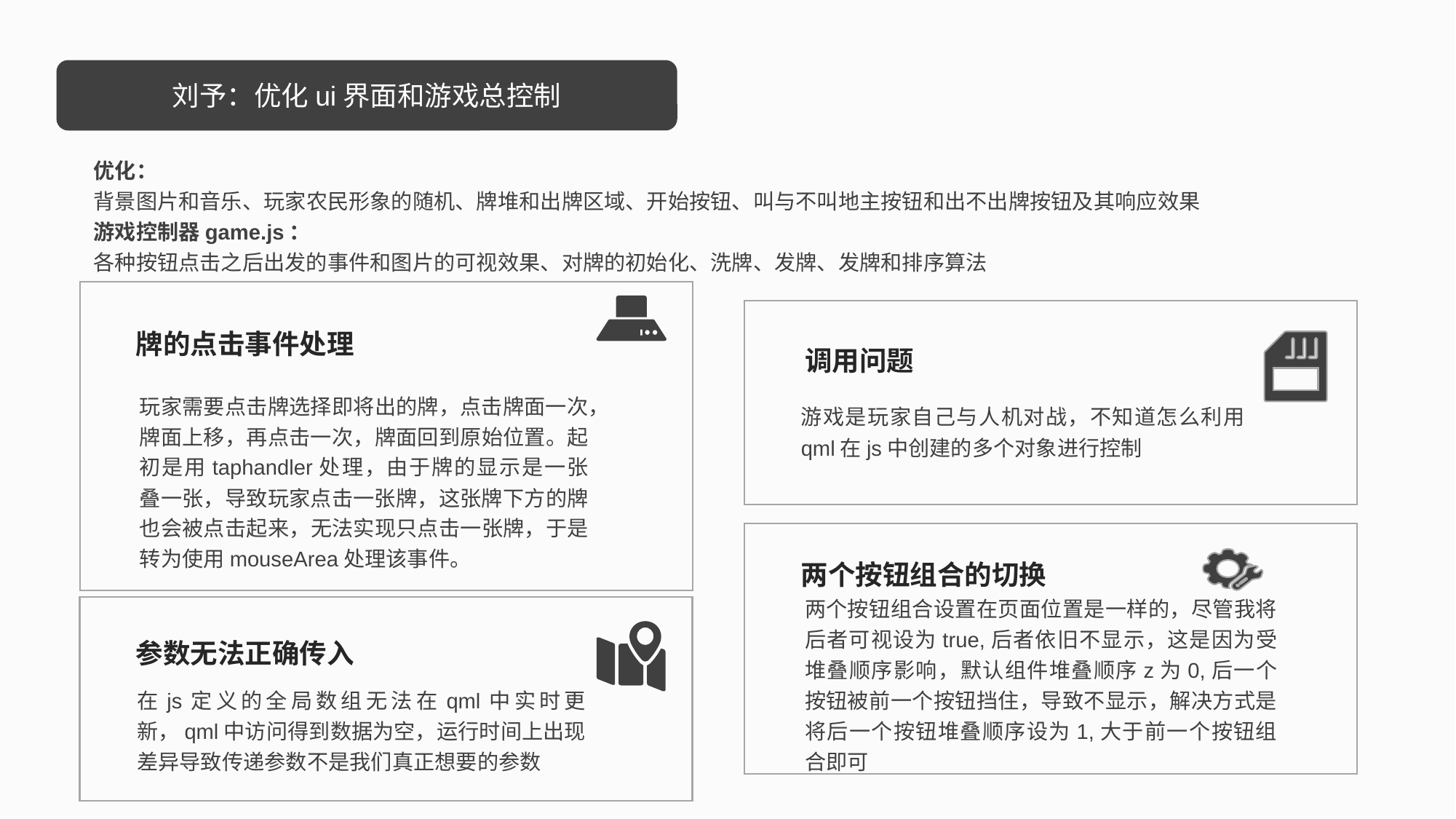

刘予：优化ui界面和游戏总控制
优化：
背景图片和音乐、玩家农民形象的随机、牌堆和出牌区域、开始按钮、叫与不叫地主按钮和出不出牌按钮及其响应效果
游戏控制器game.js：
各种按钮点击之后出发的事件和图片的可视效果、对牌的初始化、洗牌、发牌、发牌和排序算法

牌的点击事件处理
玩家需要点击牌选择即将出的牌，点击牌面一次，牌面上移，再点击一次，牌面回到原始位置。起初是用taphandler处理，由于牌的显示是一张叠一张，导致玩家点击一张牌，这张牌下方的牌也会被点击起来，无法实现只点击一张牌，于是转为使用mouseArea处理该事件。

调用问题
游戏是玩家自己与人机对战，不知道怎么利用qml在js中创建的多个对象进行控制

两个按钮组合的切换
两个按钮组合设置在页面位置是一样的，尽管我将后者可视设为true,后者依旧不显示，这是因为受堆叠顺序影响，默认组件堆叠顺序z为0,后一个按钮被前一个按钮挡住，导致不显示，解决方式是将后一个按钮堆叠顺序设为1,大于前一个按钮组合即可

参数无法正确传入
在js定义的全局数组无法在qml中实时更新，qml中访问得到数据为空，运行时间上出现差异导致传递参数不是我们真正想要的参数